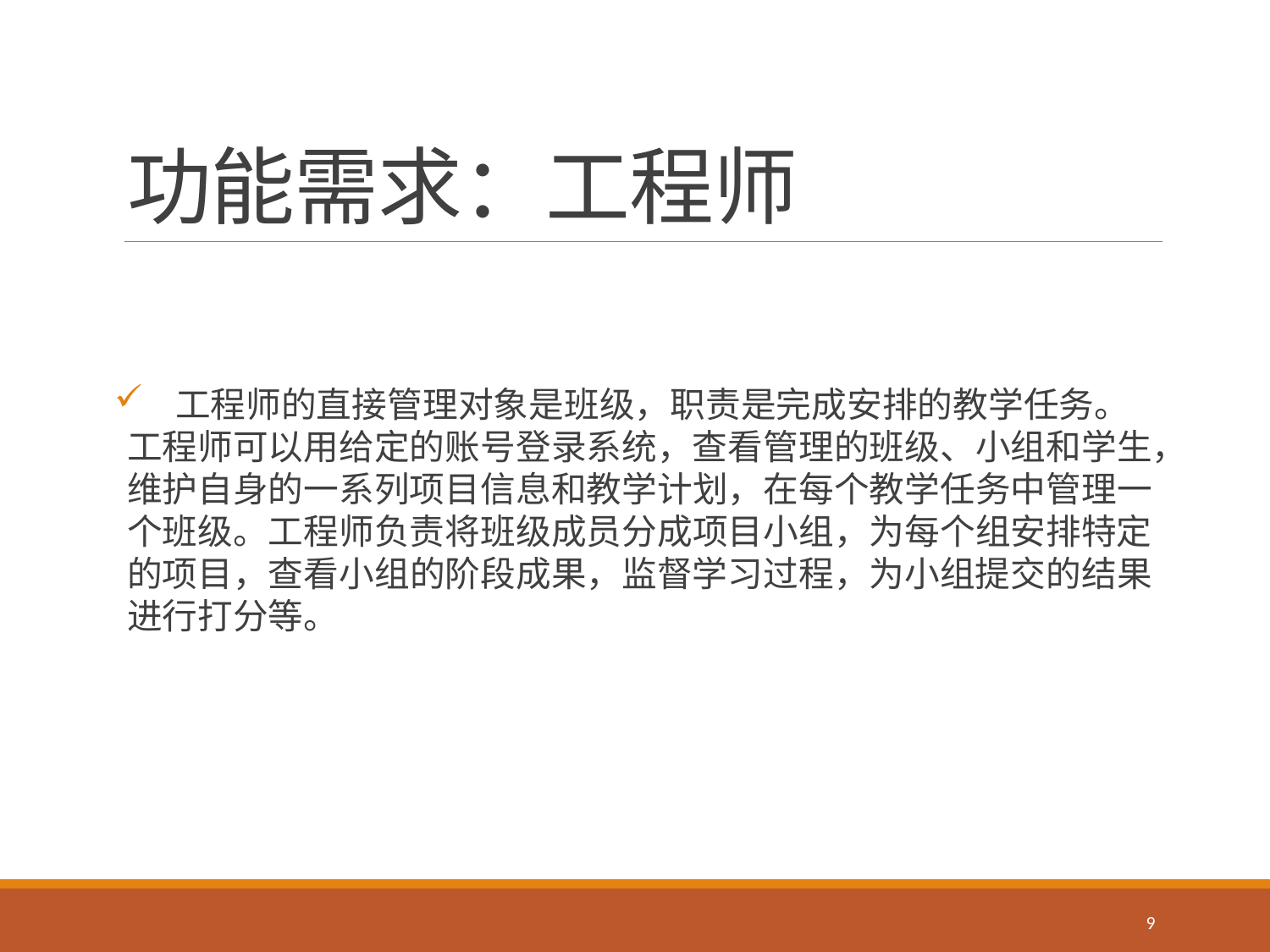

# 功能需求：工程师
   工程师的直接管理对象是班级，职责是完成安排的教学任务。工程师可以用给定的账号登录系统，查看管理的班级、小组和学生，维护自身的一系列项目信息和教学计划，在每个教学任务中管理一个班级。工程师负责将班级成员分成项目小组，为每个组安排特定的项目，查看小组的阶段成果，监督学习过程，为小组提交的结果进行打分等。

9